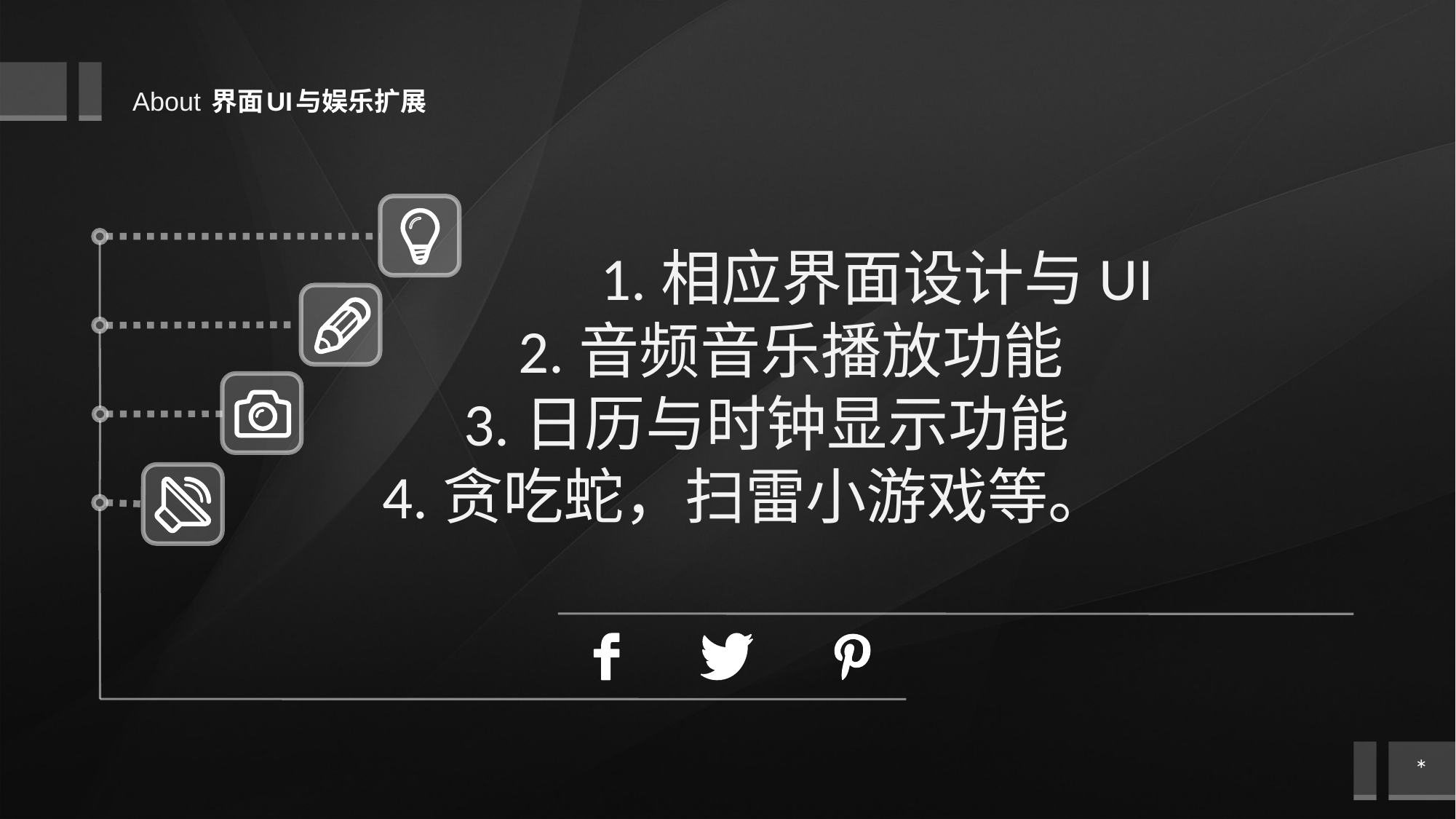

About 界面UI与娱乐扩展

                1.相应界面设计与UI
          2.音频音乐播放功能
      3.日历与时钟显示功能
4.贪吃蛇，扫雷小游戏等。

*